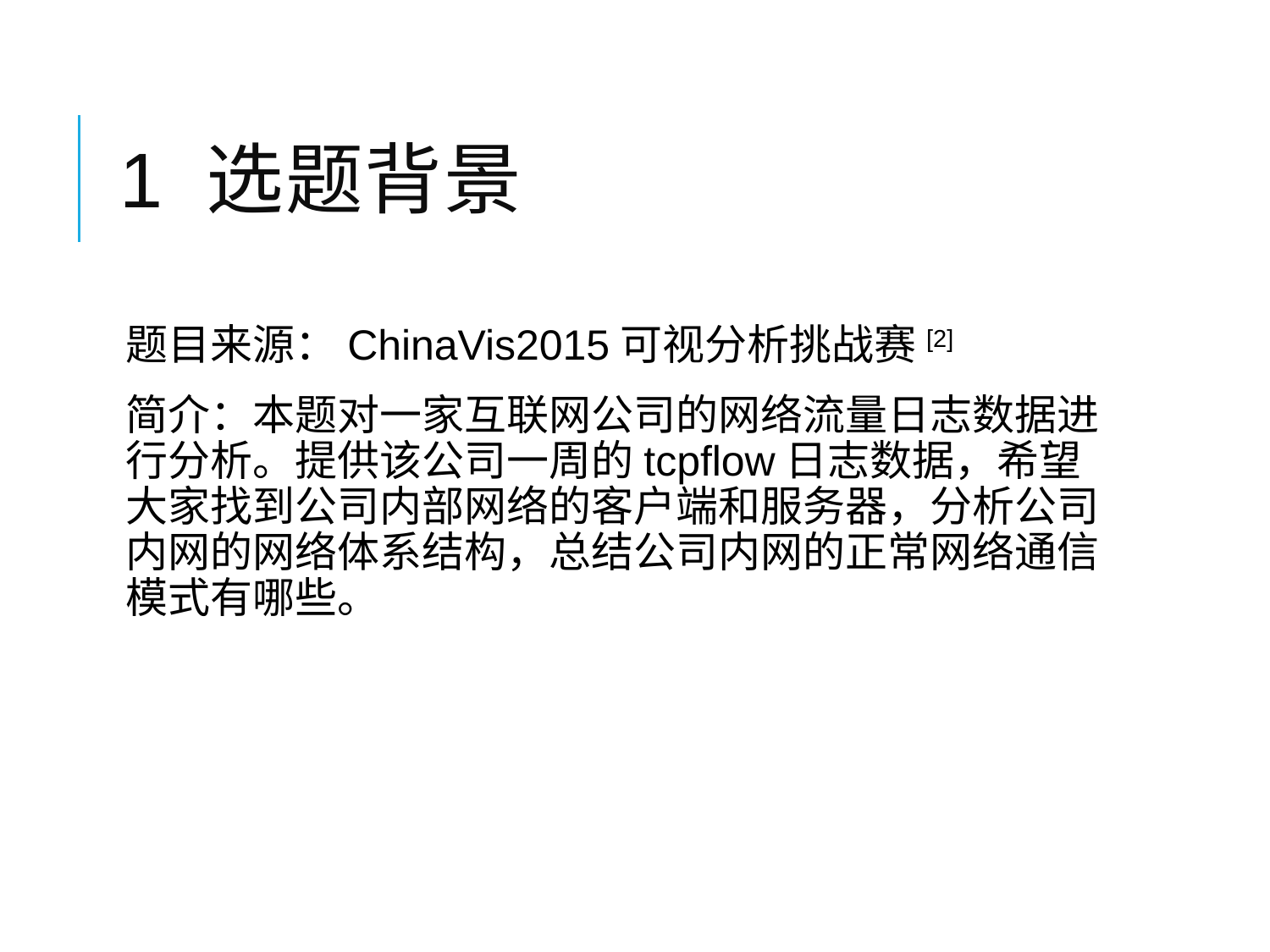

# 1 选题背景
题目来源：ChinaVis2015可视分析挑战赛[2]
简介：本题对一家互联网公司的网络流量日志数据进行分析。提供该公司一周的tcpflow日志数据，希望大家找到公司内部网络的客户端和服务器，分析公司内网的网络体系结构，总结公司内网的正常网络通信模式有哪些。